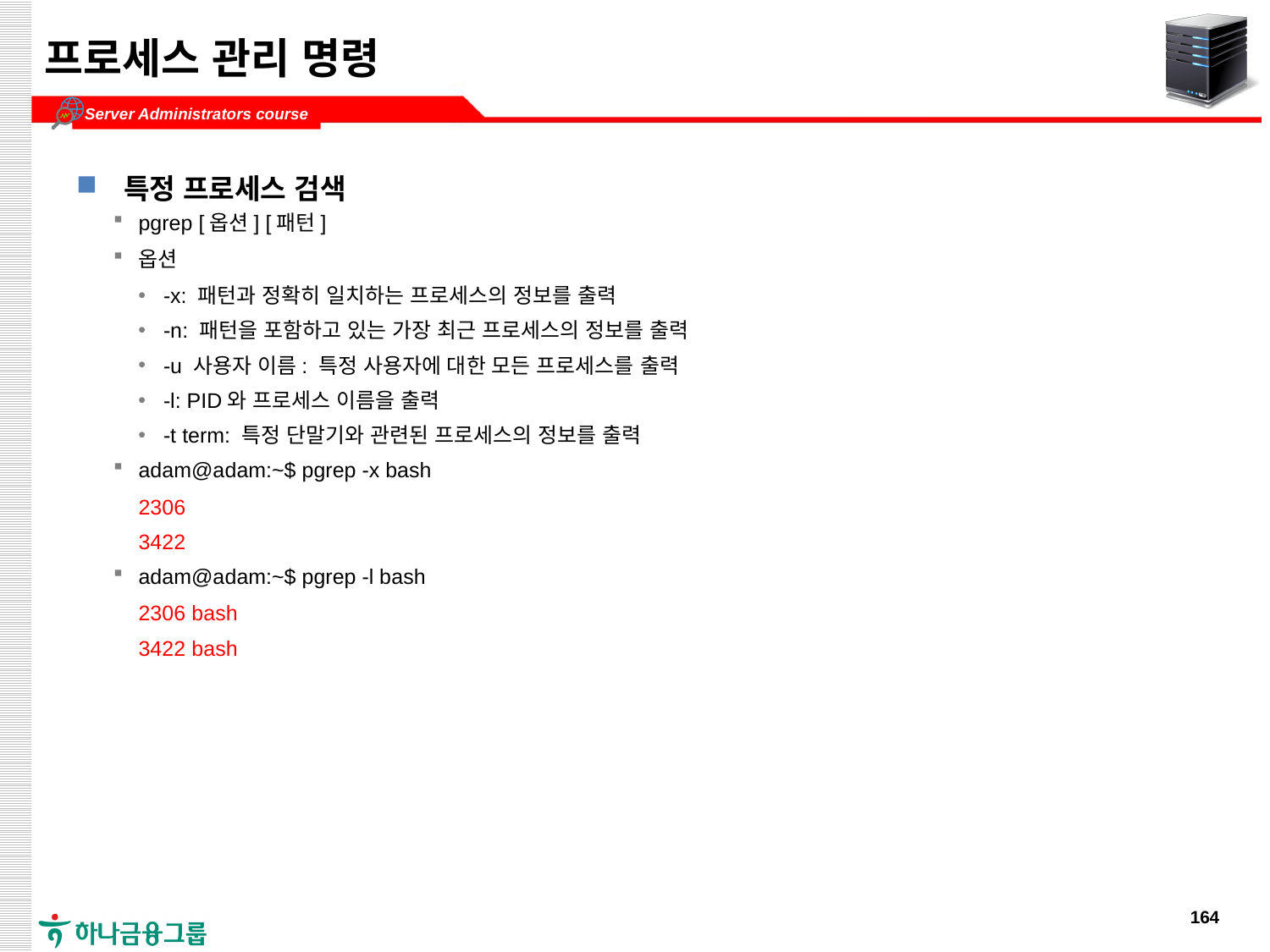

# 프로세스 관리 명령
특정 프로세스 검색
pgrep [옵션] [패턴]
옵션
-x: 패턴과 정확히 일치하는 프로세스의 정보를 출력
-n: 패턴을 포함하고 있는 가장 최근 프로세스의 정보를 출력
-u 사용자 이름: 특정 사용자에 대한 모든 프로세스를 출력
-l: PID와 프로세스 이름을 출력
-t term: 특정 단말기와 관련된 프로세스의 정보를 출력
adam@adam:~$ pgrep -x bash
2306
3422
adam@adam:~$ pgrep -l bash
2306 bash
3422 bash